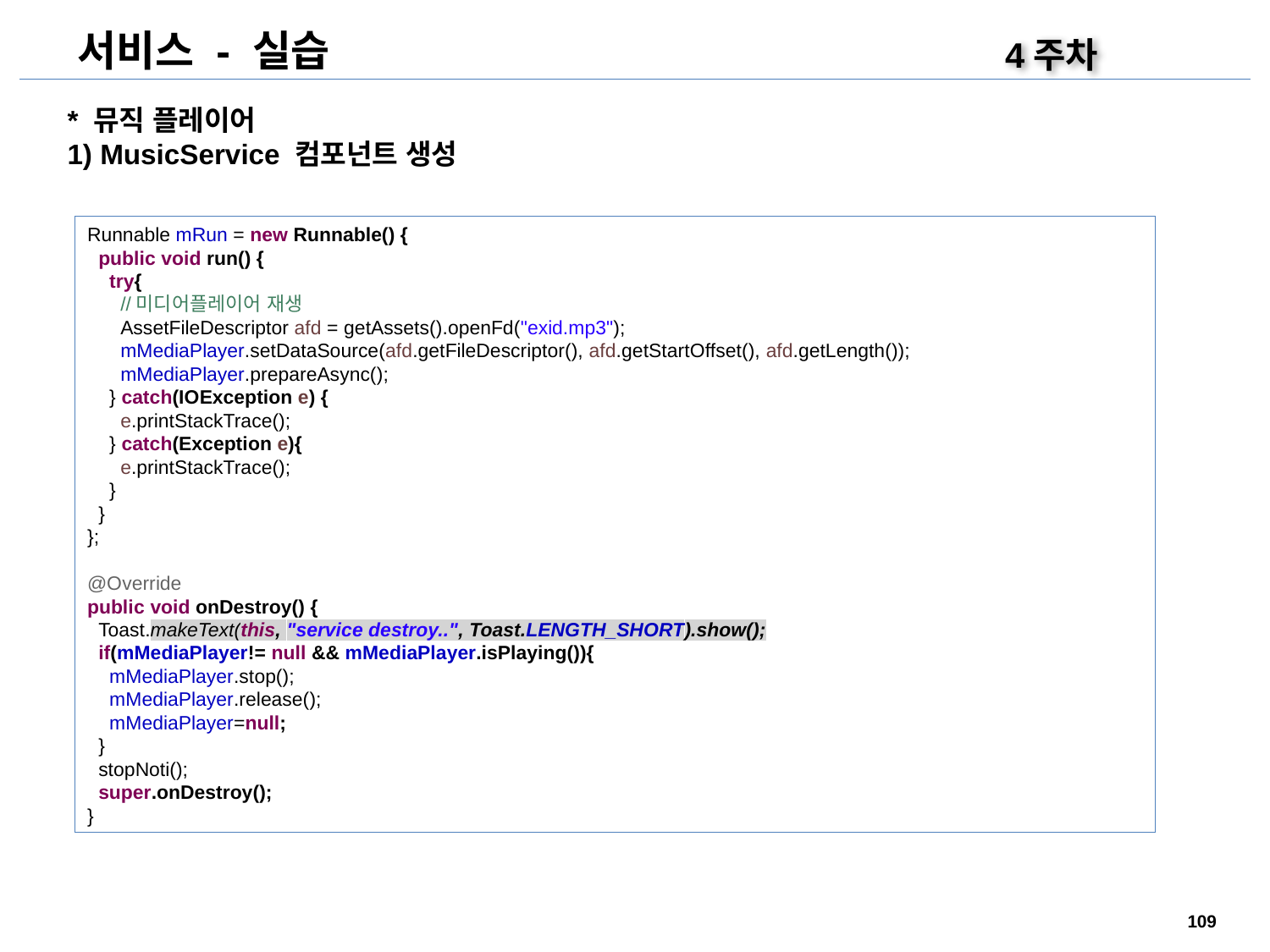

서비스 - 실습
4주차
* 뮤직 플레이어
1) MusicService 컴포넌트 생성
Runnable mRun = new Runnable() {
  public void run() {
    try{
      //미디어플레이어 재생
      AssetFileDescriptor afd = getAssets().openFd("exid.mp3");
      mMediaPlayer.setDataSource(afd.getFileDescriptor(), afd.getStartOffset(), afd.getLength());
      mMediaPlayer.prepareAsync();
    } catch(IOException e) {
      e.printStackTrace();
    } catch(Exception e){
      e.printStackTrace();
    }
  }
};

@Override
public void onDestroy() {
  Toast.makeText(this, "service destroy..", Toast.LENGTH_SHORT).show();
  if(mMediaPlayer!= null && mMediaPlayer.isPlaying()){
    mMediaPlayer.stop();
    mMediaPlayer.release();
    mMediaPlayer=null;
  }
  stopNoti();
  super.onDestroy();
}